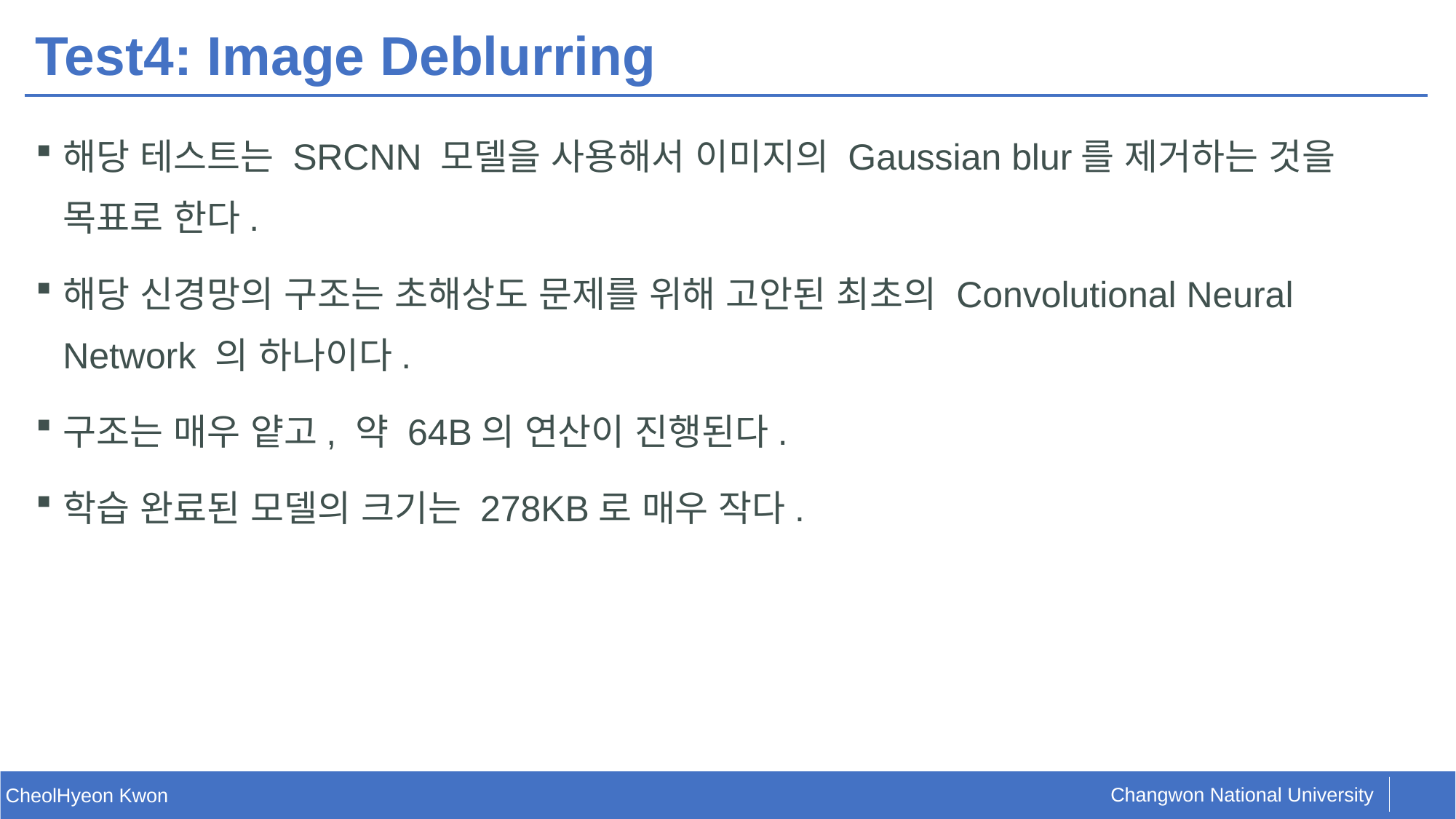

# Test4: Image Deblurring
해당 테스트는 SRCNN 모델을 사용해서 이미지의 Gaussian blur를 제거하는 것을 목표로 한다.
해당 신경망의 구조는 초해상도 문제를 위해 고안된 최초의 Convolutional Neural Network 의 하나이다.
구조는 매우 얕고, 약 64B의 연산이 진행된다.
학습 완료된 모델의 크기는 278KB로 매우 작다.